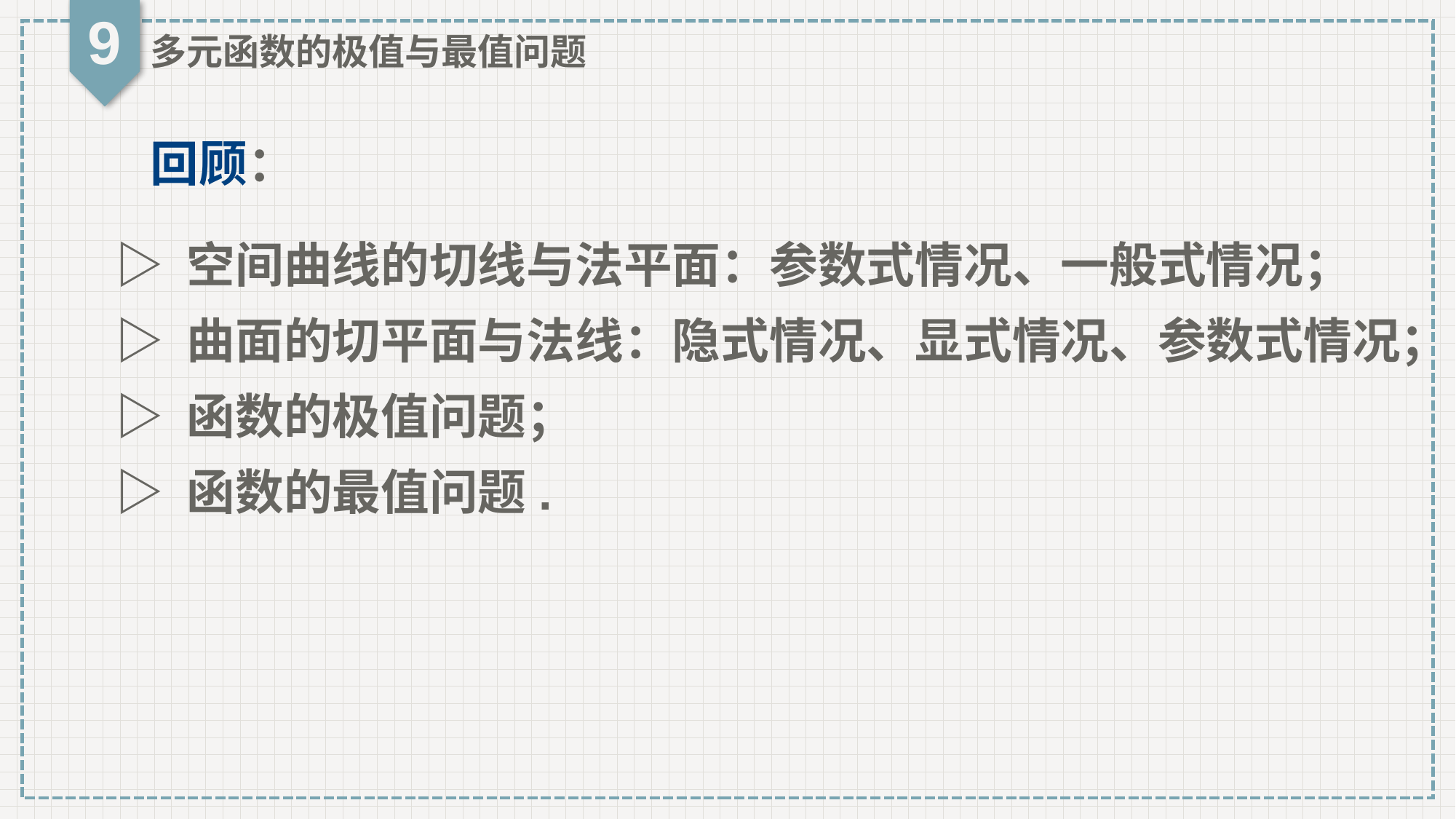

9
多元函数的极值与最值问题
回顾：
▷ 空间曲线的切线与法平面：参数式情况、一般式情况；
▷ 曲面的切平面与法线：隐式情况、显式情况、参数式情况；
▷ 函数的极值问题；
▷ 函数的最值问题.